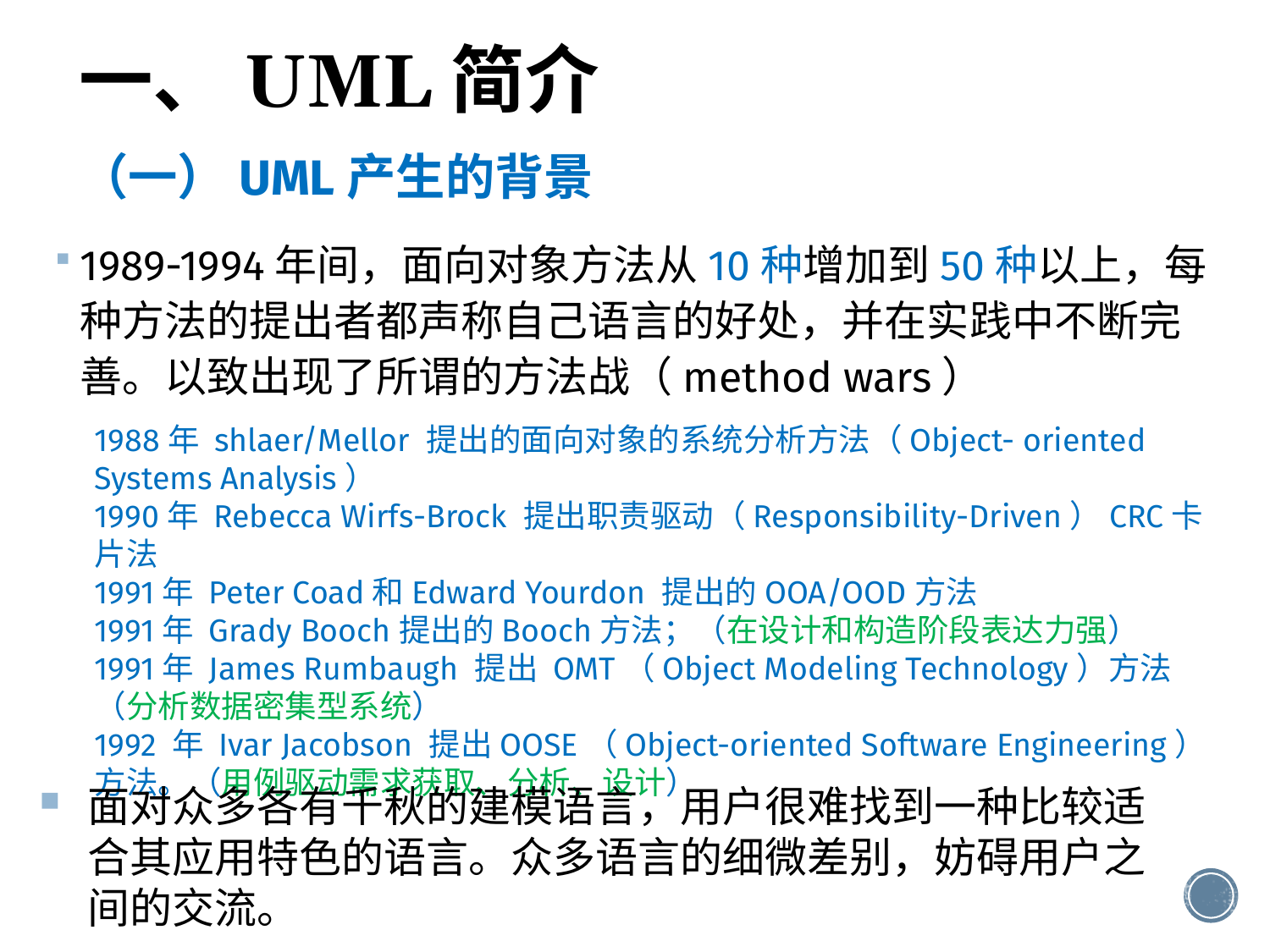

# 一、UML简介
（一）UML产生的背景

1989-1994年间，面向对象方法从10种增加到50种以上，每种方法的提出者都声称自己语言的好处，并在实践中不断完善。以致出现了所谓的方法战（method wars）

1988年 shlaer/Mellor 提出的面向对象的系统分析方法（Object- oriented Systems Analysis）
1990年 Rebecca Wirfs-Brock 提出职责驱动（Responsibility-Driven）CRC卡片法
1991年 Peter Coad和Edward Yourdon 提出的OOA/OOD方法
1991年 Grady Booch提出的Booch方法；（在设计和构造阶段表达力强）
1991年 James Rumbaugh 提出 OMT（Object Modeling Technology）方法 （分析数据密集型系统）
1992 年 Ivar Jacobson 提出OOSE（Object-oriented Software Engineering）方法。（用例驱动需求获取、分析、设计）
面对众多各有千秋的建模语言，用户很难找到一种比较适合其应用特色的语言。众多语言的细微差别，妨碍用户之间的交流。